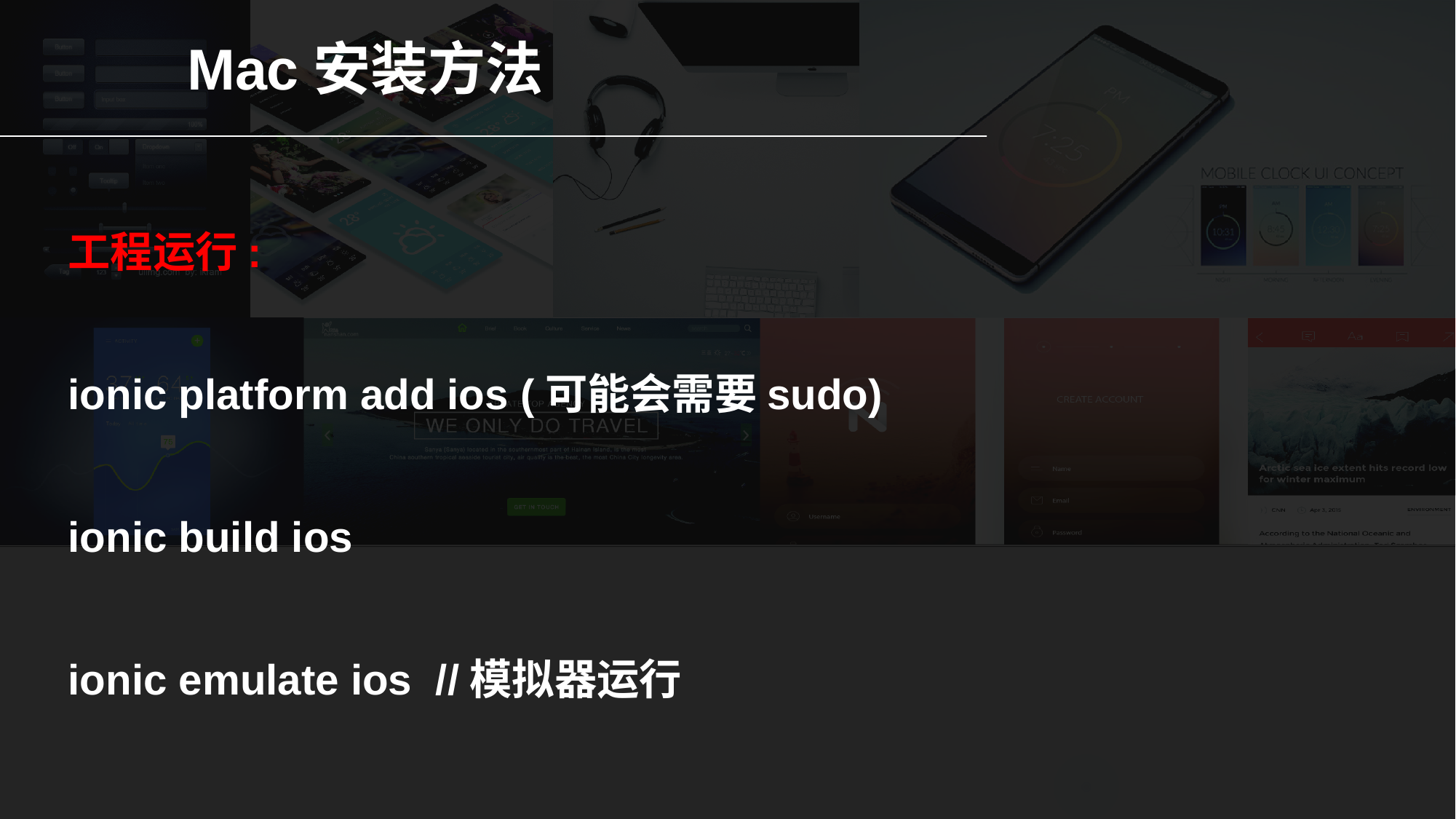

Mac安装方法
工程运行:
ionic platform add ios (可能会需要sudo)
ionic build ios
ionic emulate ios  //模拟器运行